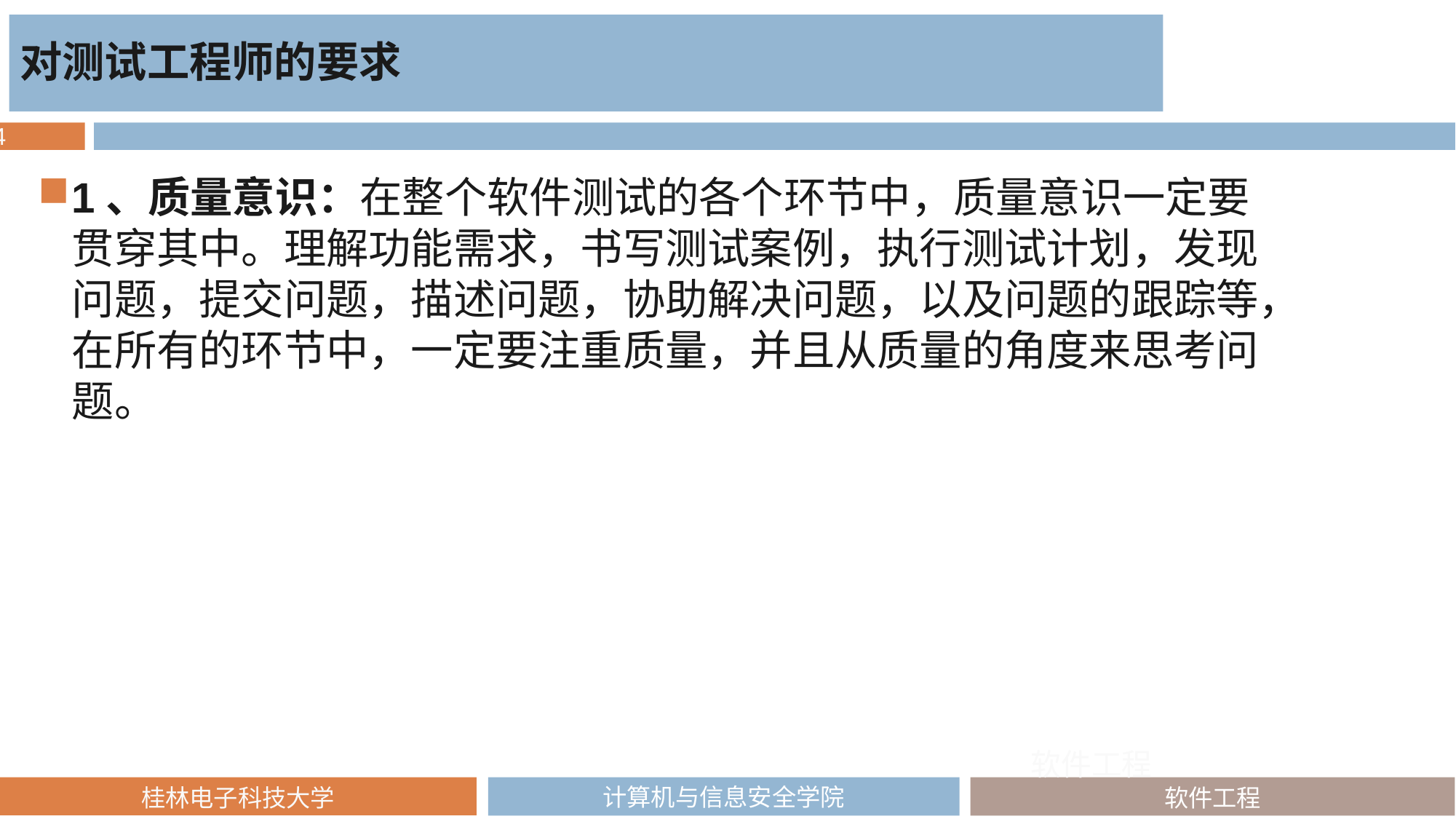

对测试工程师的要求

1、质量意识：在整个软件测试的各个环节中，质量意识一定要贯穿其中。理解功能需求，书写测试案例，执行测试计划，发现问题，提交问题，描述问题，协助解决问题，以及问题的跟踪等，在所有的环节中，一定要注重质量，并且从质量的角度来思考问题。
软件工程